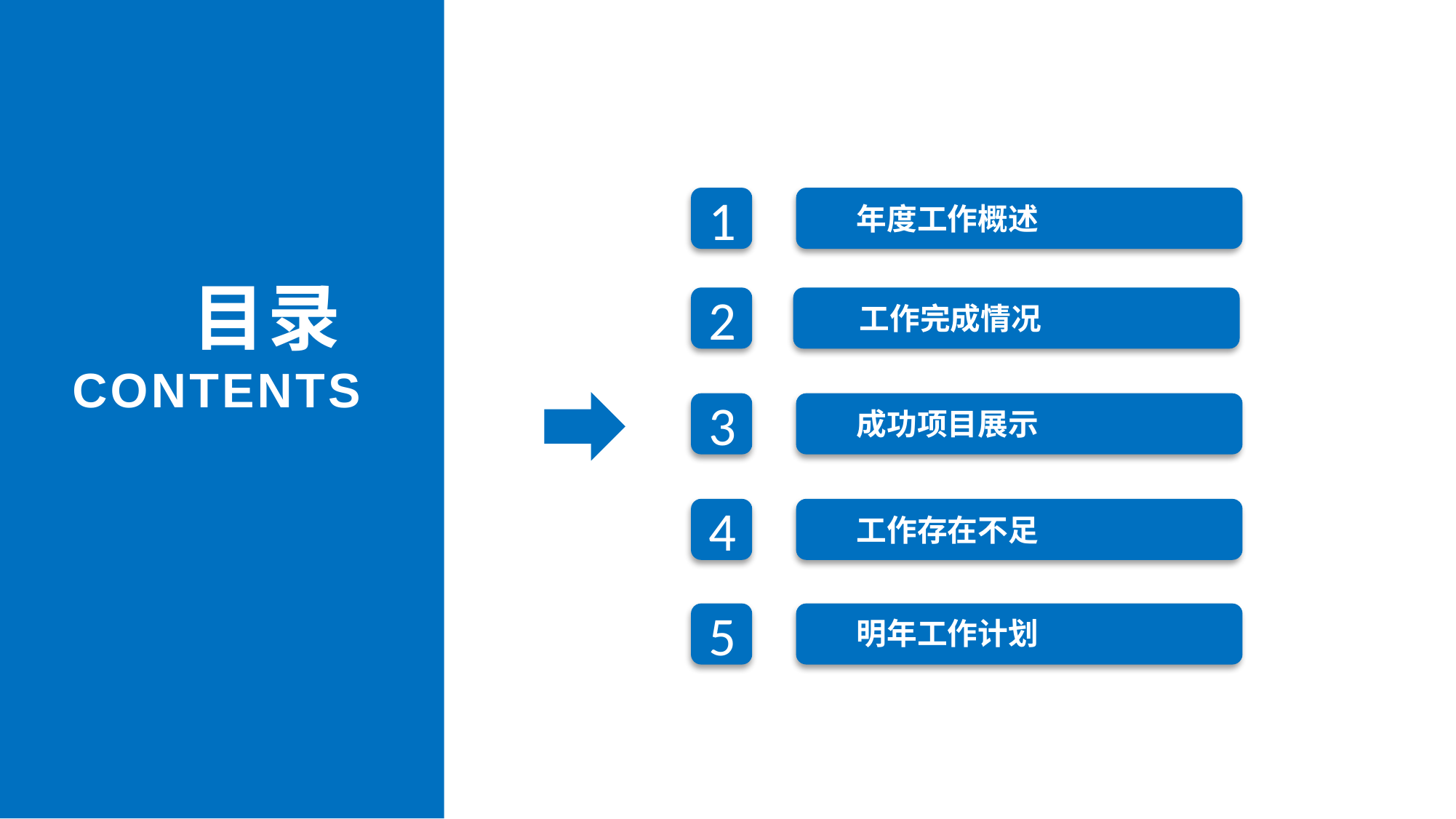

年度工作概述
1
目录
CONTENTS
2

工作完成情况

成功项目展示
3

工作存在不足
4
5

明年工作计划